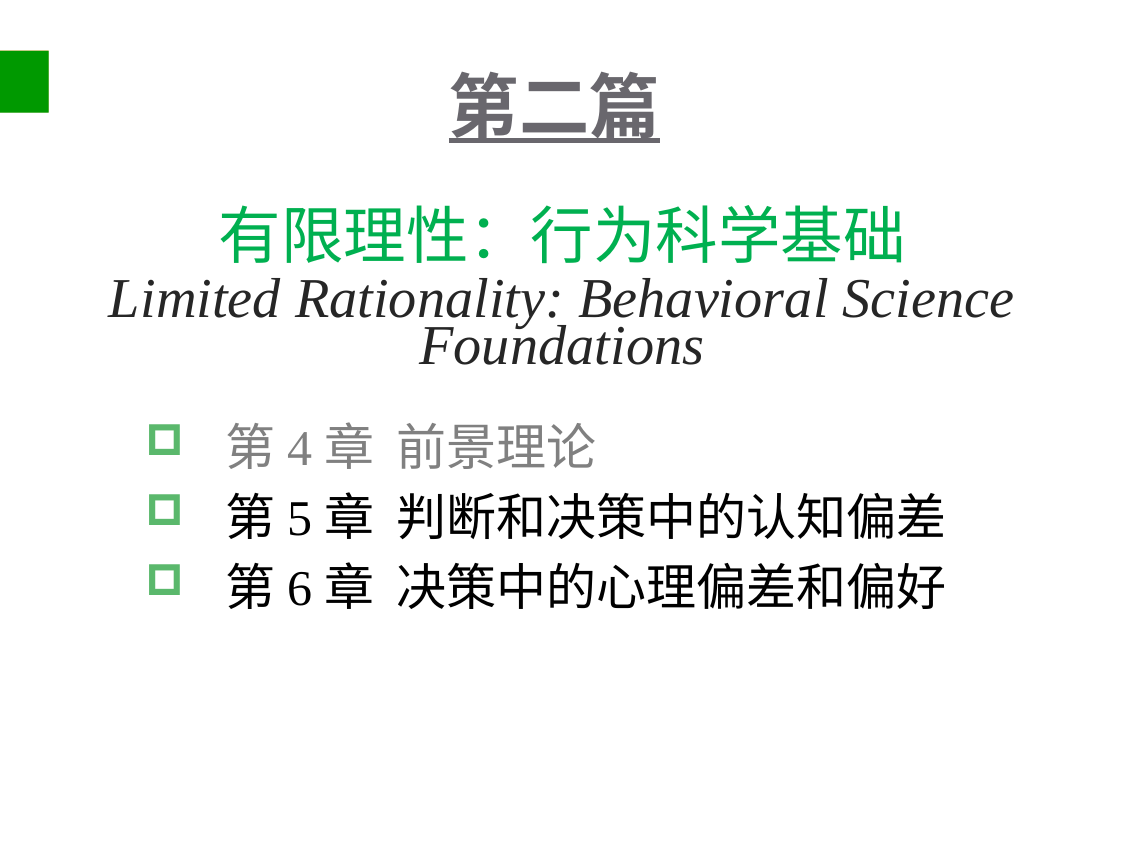

# 第二篇

有限理性：行为科学基础
Limited Rationality: Behavioral Science Foundations

 第4章  前景理论
 第5章  判断和决策中的认知偏差
 第6章  决策中的心理偏差和偏好
1